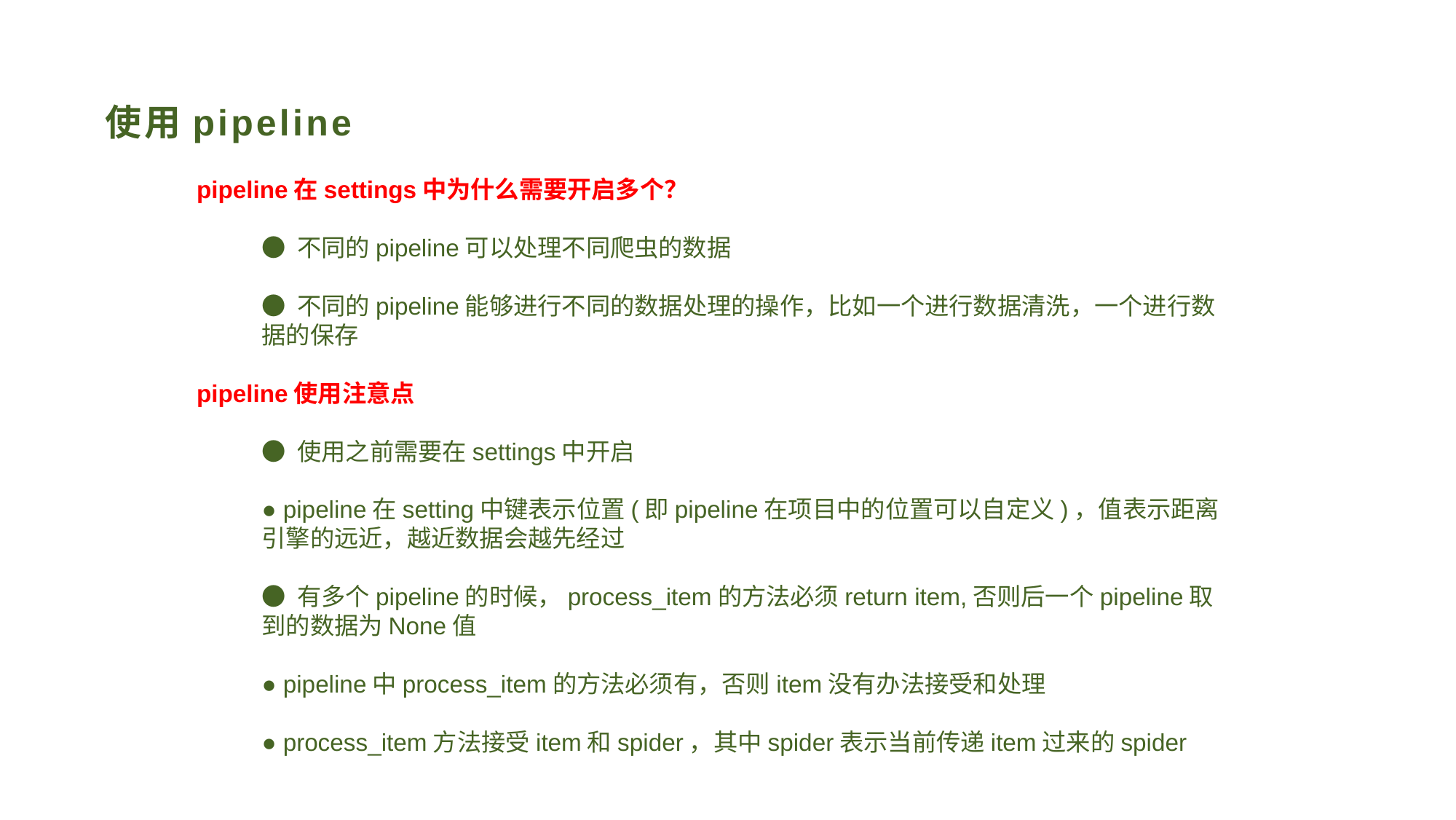

# 使用pipeline
pipeline在settings中为什么需要开启多个？

● 不同的pipeline可以处理不同爬虫的数据

● 不同的pipeline能够进行不同的数据处理的操作，比如一个进行数据清洗，一个进行数据的保存

pipeline使用注意点

● 使用之前需要在settings中开启

● pipeline在setting中键表示位置(即pipeline在项目中的位置可以自定义)，值表示距离引擎的远近，越近数据会越先经过

● 有多个pipeline的时候，process_item的方法必须return item,否则后一个pipeline取到的数据为None值

● pipeline中process_item的方法必须有，否则item没有办法接受和处理

● process_item方法接受item和spider，其中spider表示当前传递item过来的spider